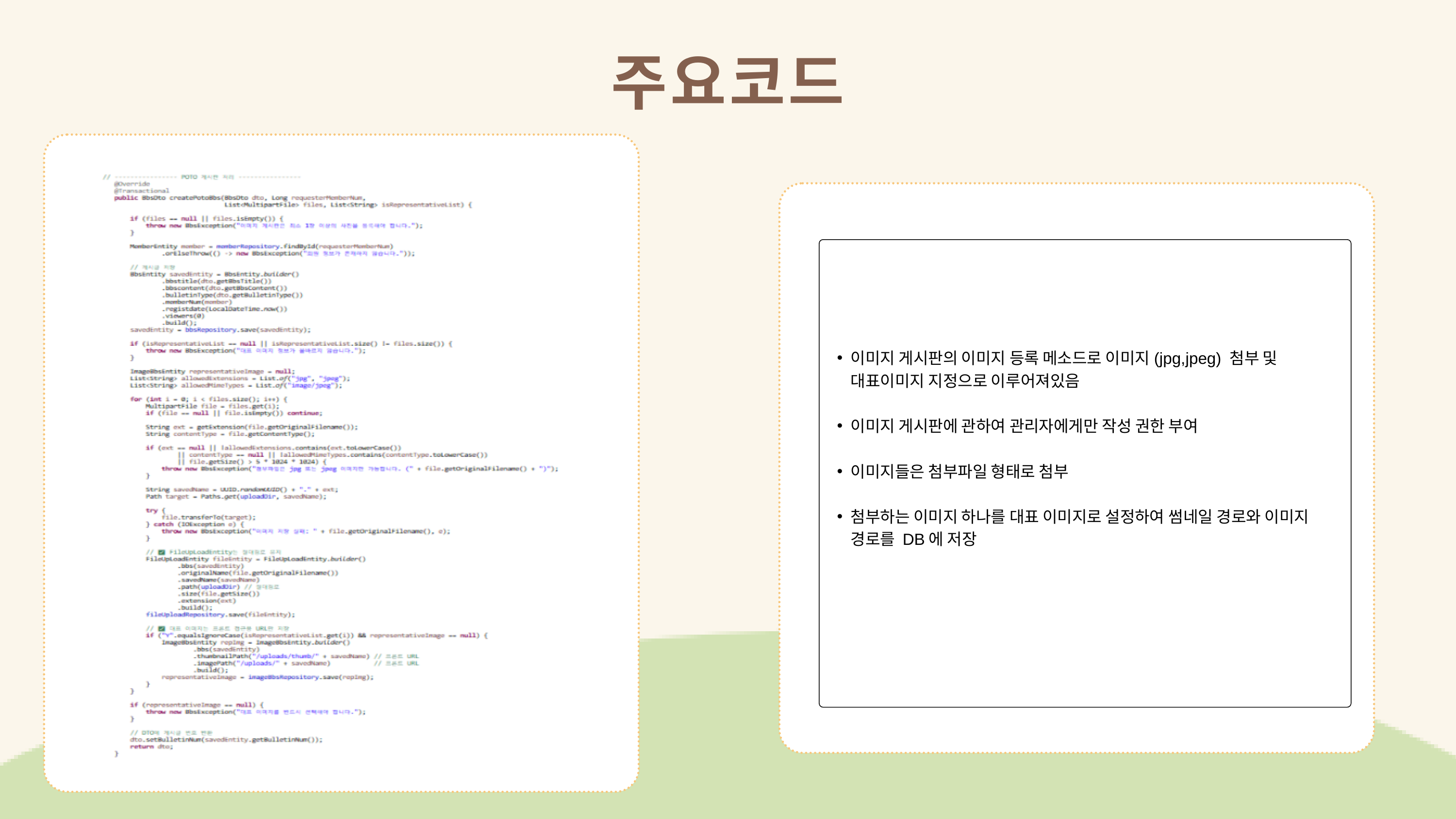

주요코드

이미지 게시판의 이미지 등록 메소드로 이미지(jpg,jpeg) 첨부 및 대표이미지 지정으로 이루어져있음

이미지 게시판에 관하여 관리자에게만 작성 권한 부여

이미지들은 첨부파일 형태로 첨부

첨부하는 이미지 하나를 대표 이미지로 설정하여 썸네일 경로와 이미지 경로를 DB에 저장